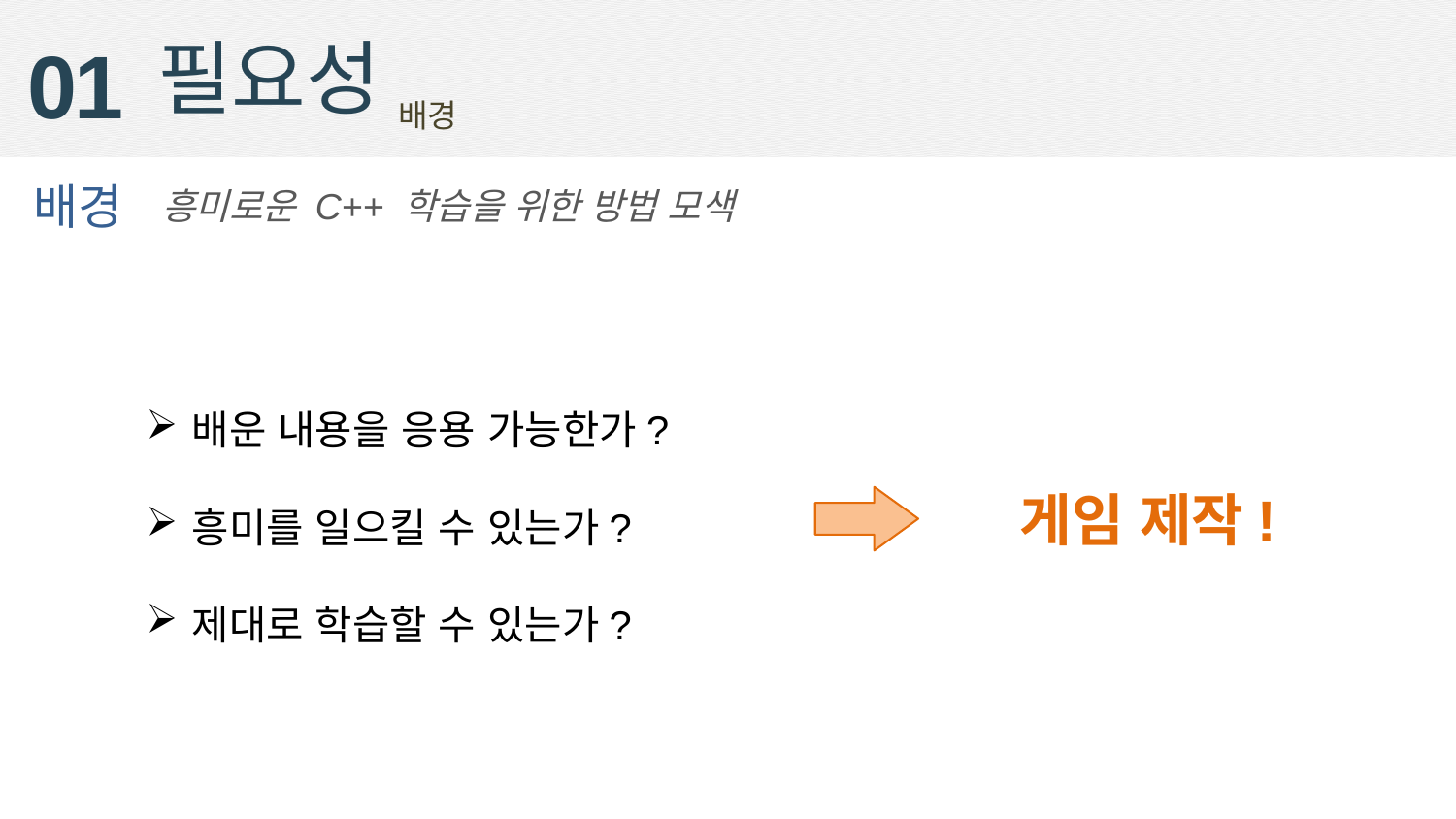

필요성
01
배경
배경
흥미로운 C++ 학습을 위한 방법 모색
배운 내용을 응용 가능한가?
흥미를 일으킬 수 있는가?
제대로 학습할 수 있는가?
게임 제작!